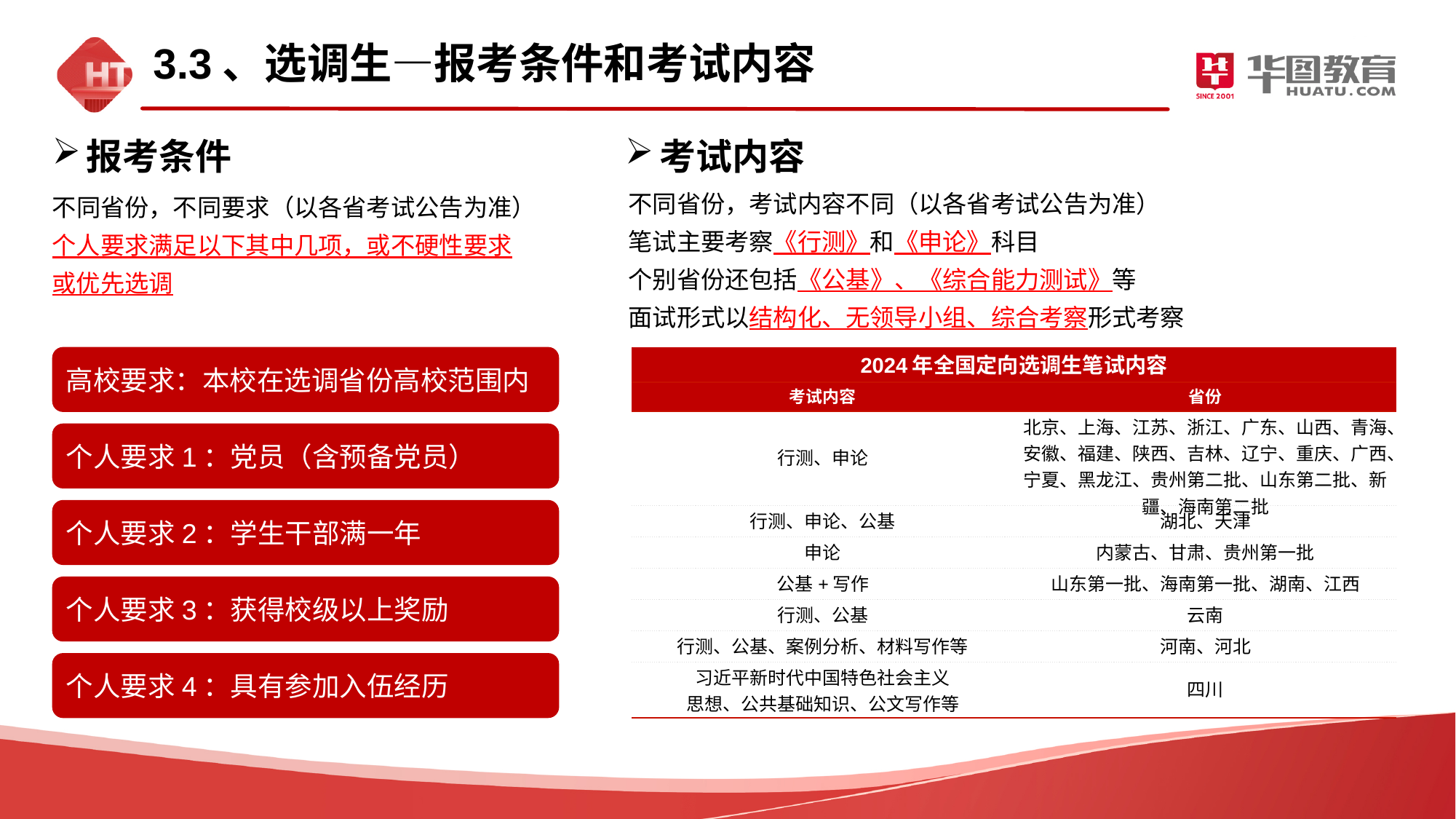

3.3、选调生—报考条件和考试内容
报考条件
考试内容
不同省份，考试内容不同（以各省考试公告为准）
笔试主要考察《行测》和《申论》科目
个别省份还包括《公基》、《综合能力测试》等
面试形式以结构化、无领导小组、综合考察形式考察

不同省份，不同要求（以各省考试公告为准）
个人要求满足以下其中几项，或不硬性要求
或优先选调
高校要求：本校在选调省份高校范围内
| 2024年全国定向选调生笔试内容 |  |
| --- | --- |
| 考试内容 | 省份 |
| 行测、申论 | 北京、上海、江苏、浙江、广东、山西、青海、安徽、福建、陕西、吉林、辽宁、重庆、广西、宁夏、黑龙江、贵州第二批、山东第二批、新疆、海南第二批 |
| 行测、申论、公基 | 湖北、天津 |
| 申论 | 内蒙古、甘肃、贵州第一批 |
| 公基+写作 | 山东第一批、海南第一批、湖南、江西 |
| 行测、公基 | 云南 |
| 行测、公基、案例分析、材料写作等 | 河南、河北 |
| 习近平新时代中国特色社会主义 思想、公共基础知识、公文写作等 | 四川 |
个人要求1：党员（含预备党员）
个人要求2：学生干部满一年
个人要求3：获得校级以上奖励
个人要求4：具有参加入伍经历